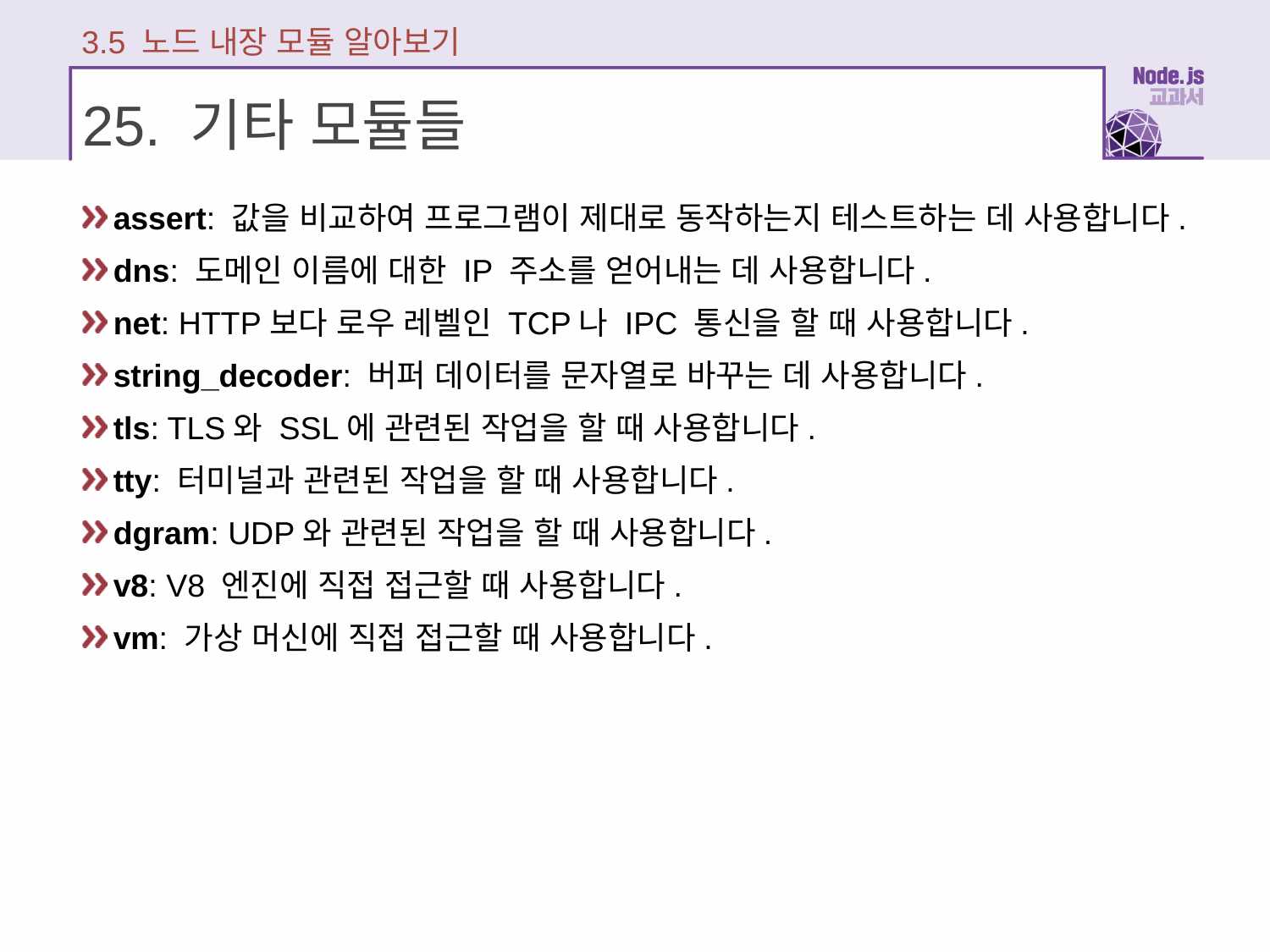

3.5 노드 내장 모듈 알아보기
# 25. 기타 모듈들
assert: 값을 비교하여 프로그램이 제대로 동작하는지 테스트하는 데 사용합니다.
dns: 도메인 이름에 대한 IP 주소를 얻어내는 데 사용합니다.
net: HTTP보다 로우 레벨인 TCP나 IPC 통신을 할 때 사용합니다.
string_decoder: 버퍼 데이터를 문자열로 바꾸는 데 사용합니다.
tls: TLS와 SSL에 관련된 작업을 할 때 사용합니다.
tty: 터미널과 관련된 작업을 할 때 사용합니다.
dgram: UDP와 관련된 작업을 할 때 사용합니다.
v8: V8 엔진에 직접 접근할 때 사용합니다.
vm: 가상 머신에 직접 접근할 때 사용합니다.